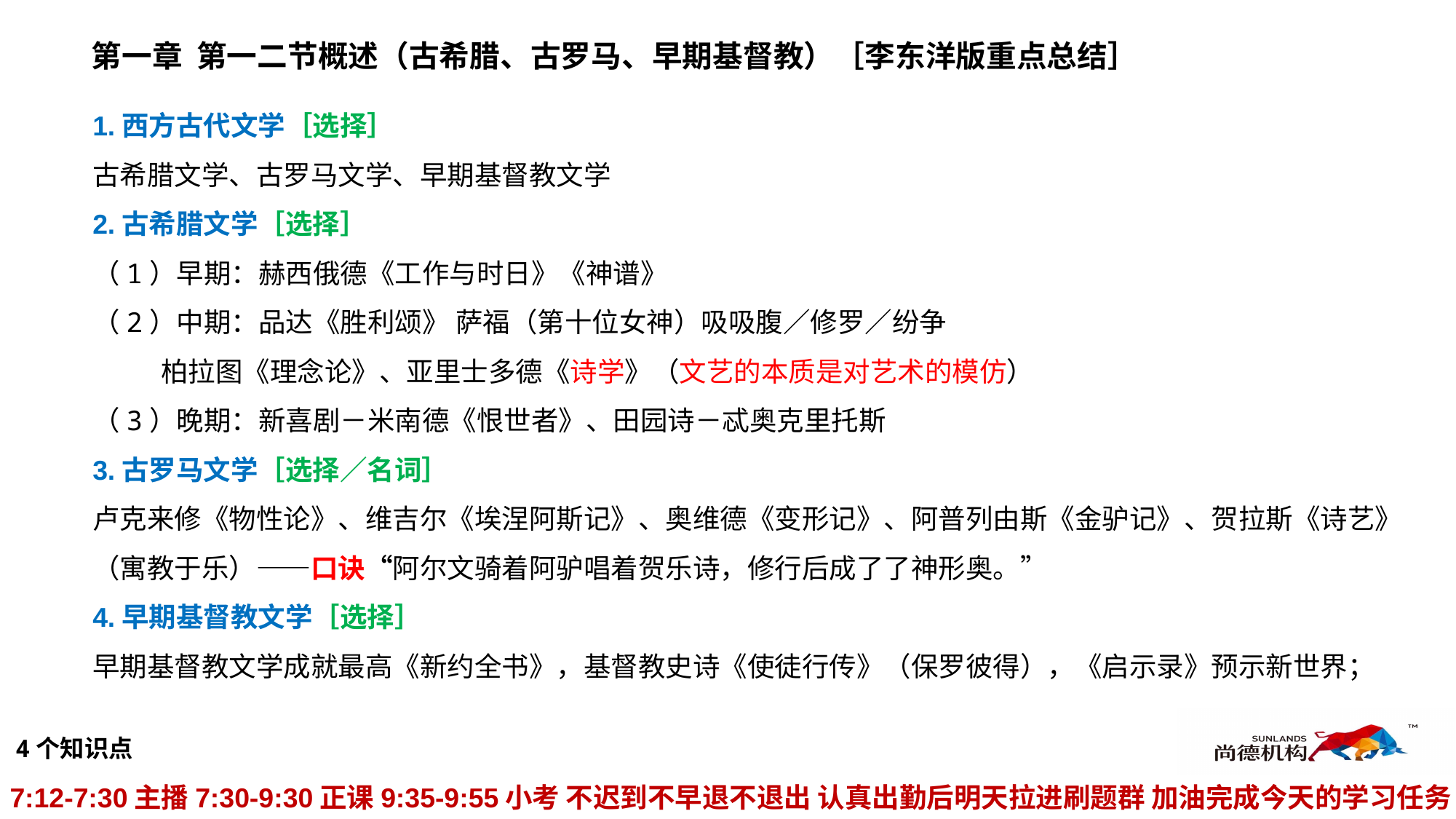

第一章  第一二节概述（古希腊、古罗马、早期基督教）［李东洋版重点总结］
1.西方古代文学［选择］
古希腊文学、古罗马文学、早期基督教文学
2.古希腊文学［选择］
（1）早期：赫西俄德《工作与时日》《神谱》
（2）中期：品达《胜利颂》 萨福（第十位女神）吸吸腹／修罗／纷争
          柏拉图《理念论》、亚里士多德《诗学》（文艺的本质是对艺术的模仿）
（3）晚期：新喜剧－米南德《恨世者》、田园诗－忒奥克里托斯
3.古罗马文学［选择／名词］
卢克来修《物性论》、维吉尔《埃涅阿斯记》、奥维德《变形记》、阿普列由斯《金驴记》、贺拉斯《诗艺》（寓教于乐）——口诀“阿尔文骑着阿驴唱着贺乐诗，修行后成了了神形奥。”
4.早期基督教文学［选择］
早期基督教文学成就最高《新约全书》，基督教史诗《使徒行传》（保罗彼得），《启示录》预示新世界；

4个知识点